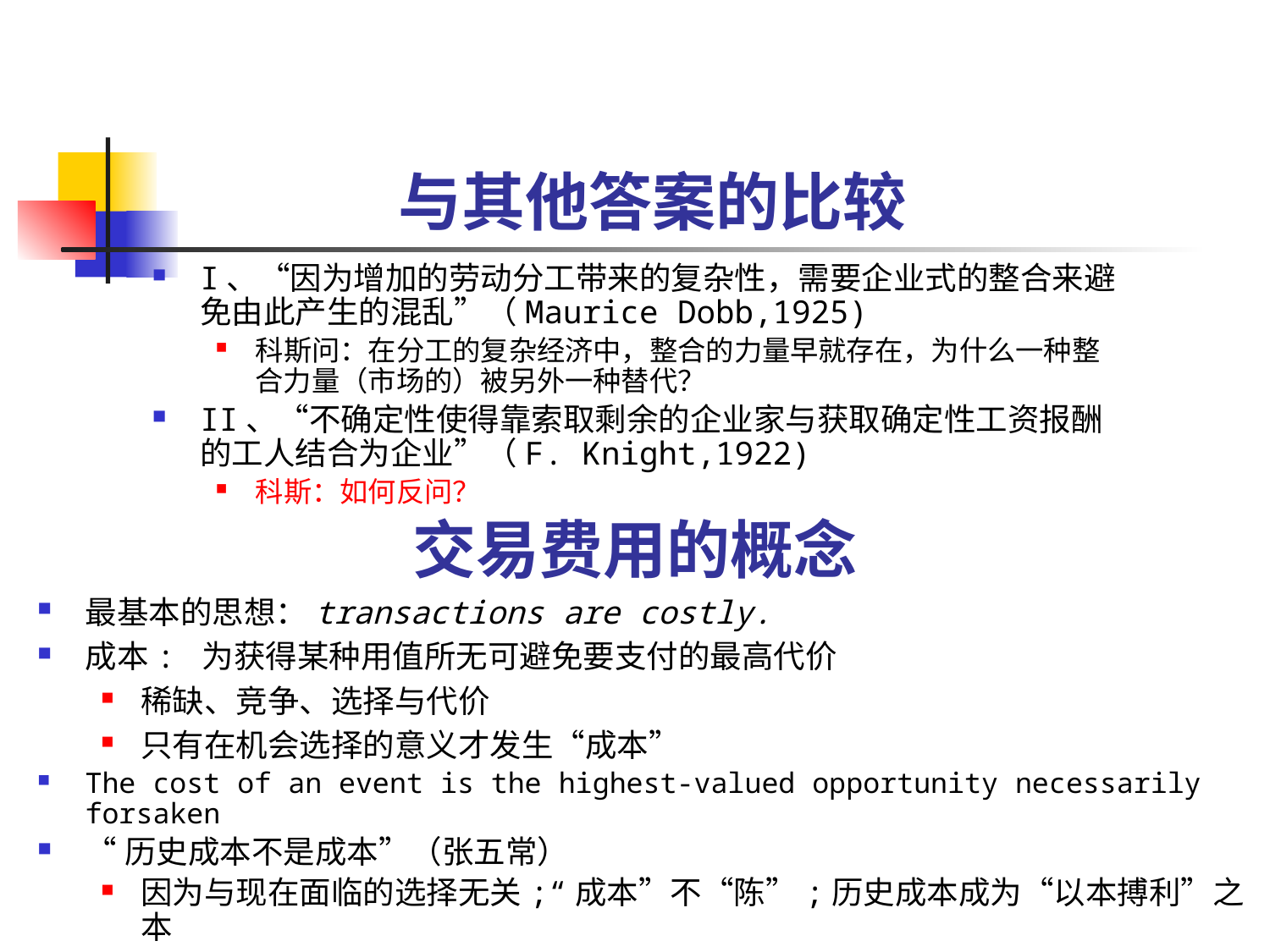

# 与其他答案的比较
I、“因为增加的劳动分工带来的复杂性，需要企业式的整合来避免由此产生的混乱”（Maurice Dobb,1925)
科斯问：在分工的复杂经济中，整合的力量早就存在，为什么一种整合力量（市场的）被另外一种替代？
II、“不确定性使得靠索取剩余的企业家与获取确定性工资报酬的工人结合为企业”（F. Knight,1922)
科斯：如何反问？
交易费用的概念
最基本的思想：transactions are costly.
成本: 为获得某种用值所无可避免要支付的最高代价
稀缺、竞争、选择与代价
只有在机会选择的意义才发生“成本”
The cost of an event is the highest-valued opportunity necessarily forsaken
“历史成本不是成本”（张五常）
因为与现在面临的选择无关;“成本”不“陈”;历史成本成为“以本搏利”之本
成本定价？供求定价？房地产的例子